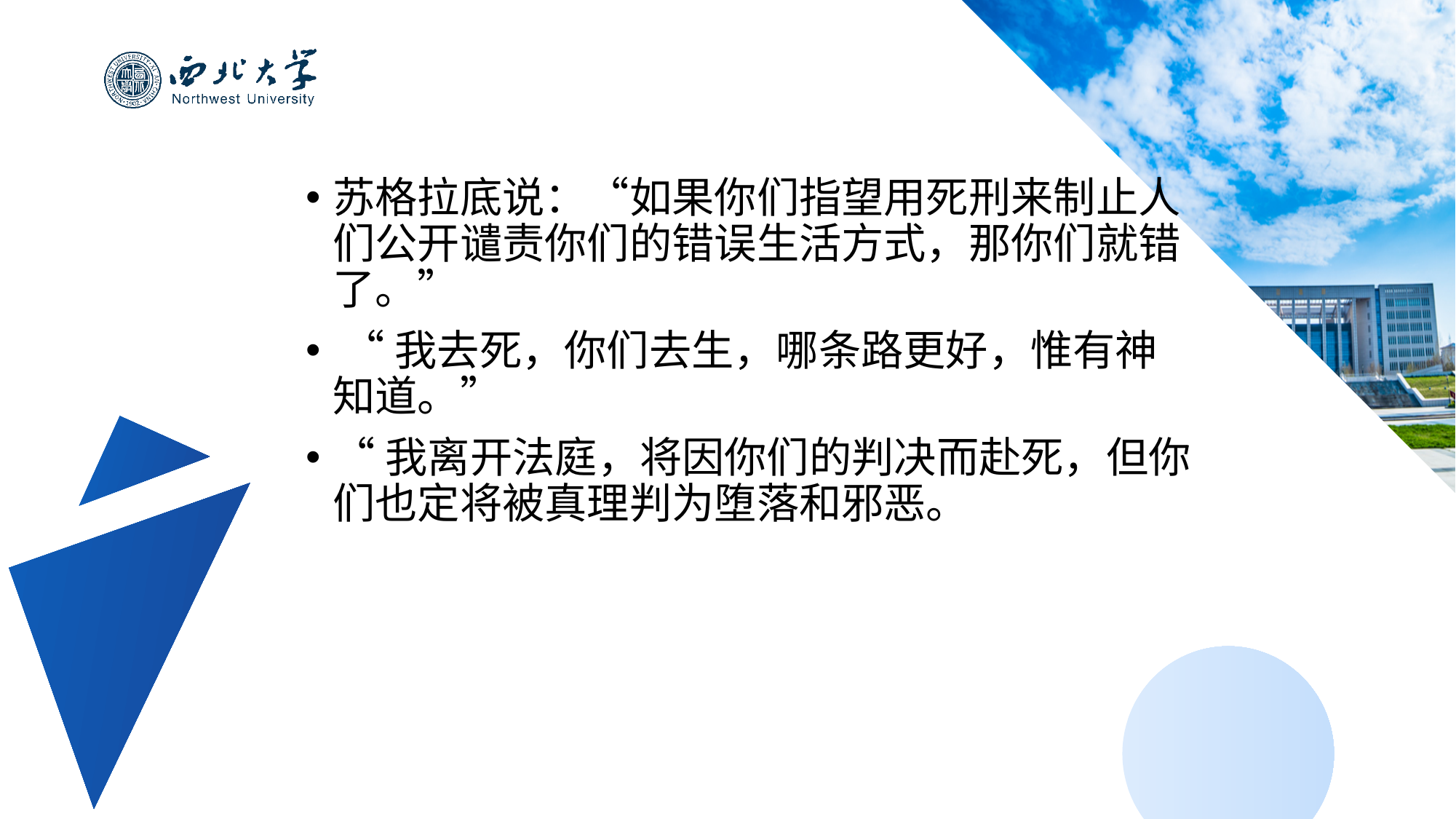

苏格拉底说：“如果你们指望用死刑来制止人们公开谴责你们的错误生活方式，那你们就错了。”
 “我去死，你们去生，哪条路更好，惟有神知道。”
“我离开法庭，将因你们的判决而赴死，但你们也定将被真理判为堕落和邪恶。